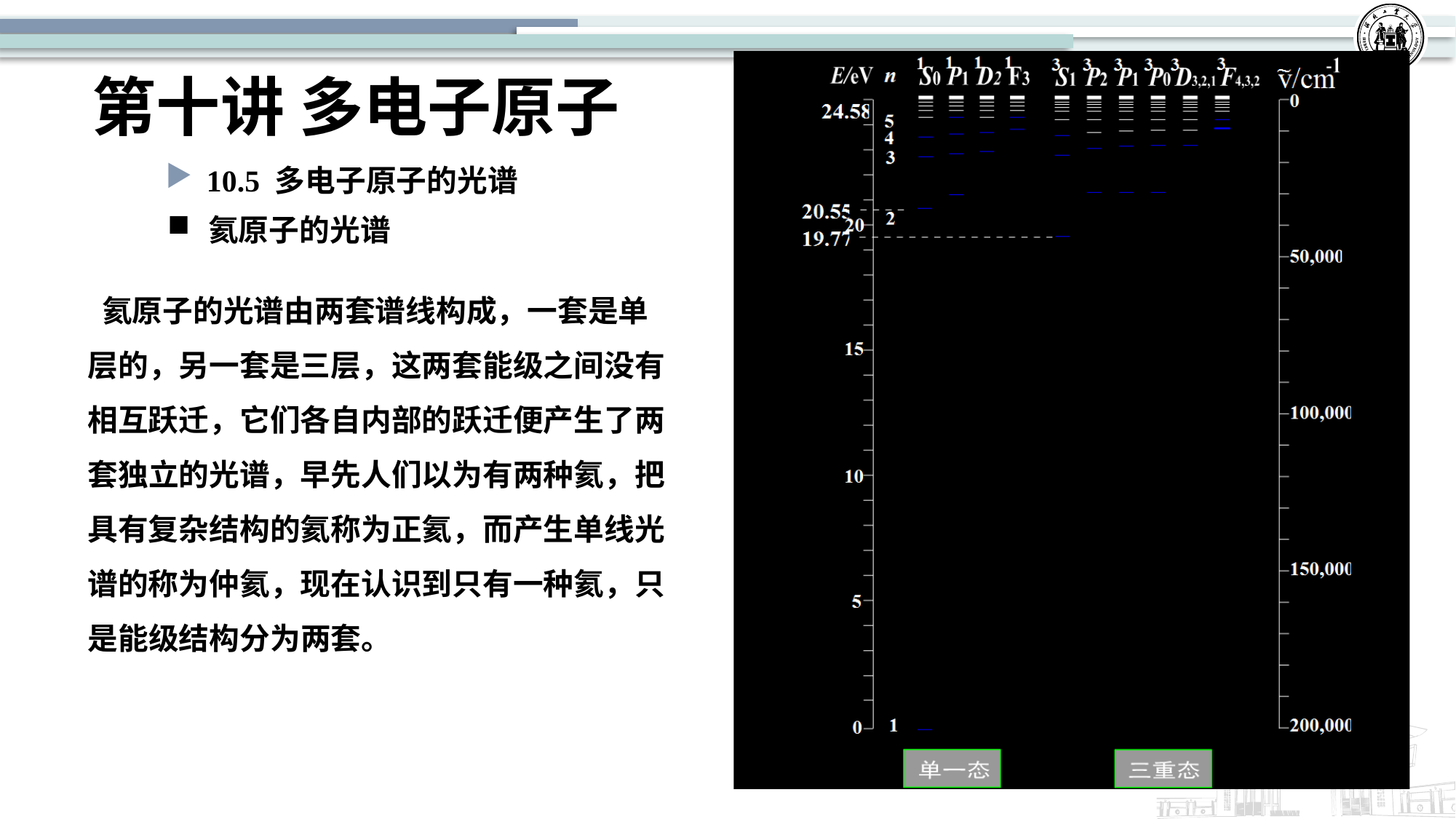

# 第十讲 多电子原子
10.5 多电子原子的光谱
氦原子的光谱
 氦原子的光谱由两套谱线构成，一套是单层的，另一套是三层，这两套能级之间没有相互跃迁，它们各自内部的跃迁便产生了两套独立的光谱，早先人们以为有两种氦，把具有复杂结构的氦称为正氦，而产生单线光谱的称为仲氦，现在认识到只有一种氦，只是能级结构分为两套。